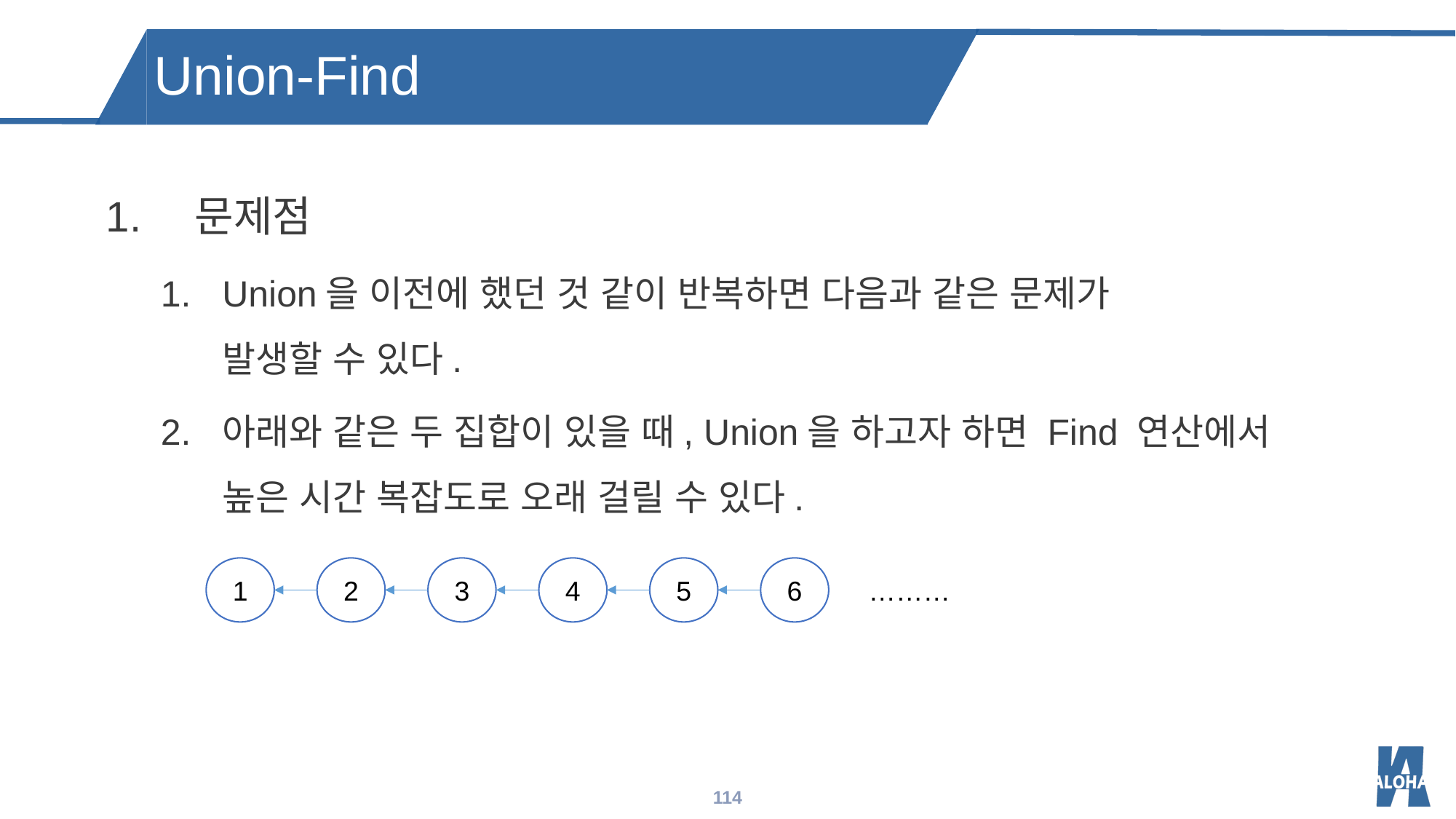

Union-Find
문제점
Union을 이전에 했던 것 같이 반복하면 다음과 같은 문제가
발생할 수 있다.
아래와 같은 두 집합이 있을 때, Union을 하고자 하면 Find 연산에서
높은 시간 복잡도로 오래 걸릴 수 있다.

1
2
3
4
5
6
………
114